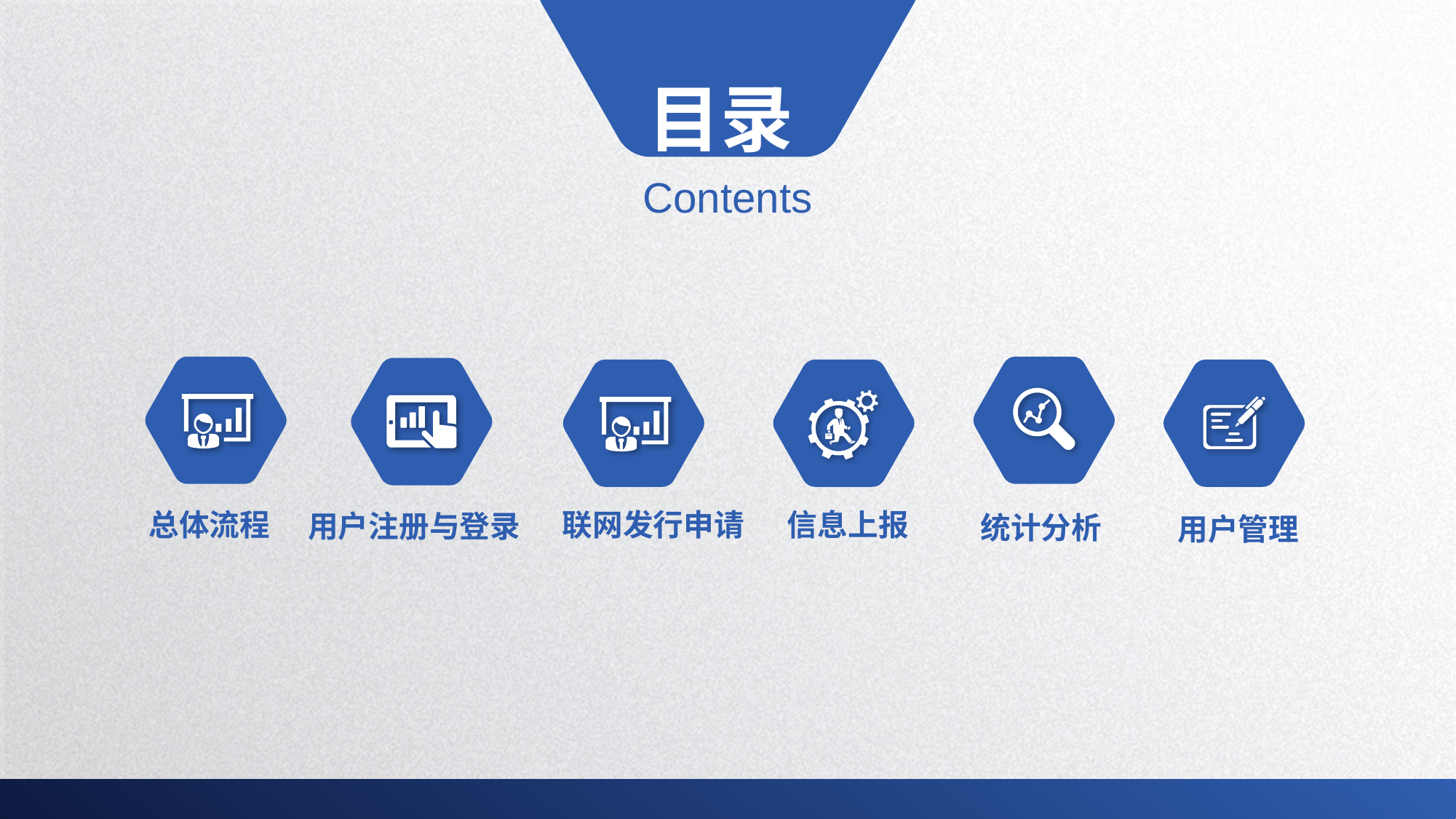

目录
Contents

总体流程

信息上报

联网发行申请

用户注册与登录

统计分析

用户管理